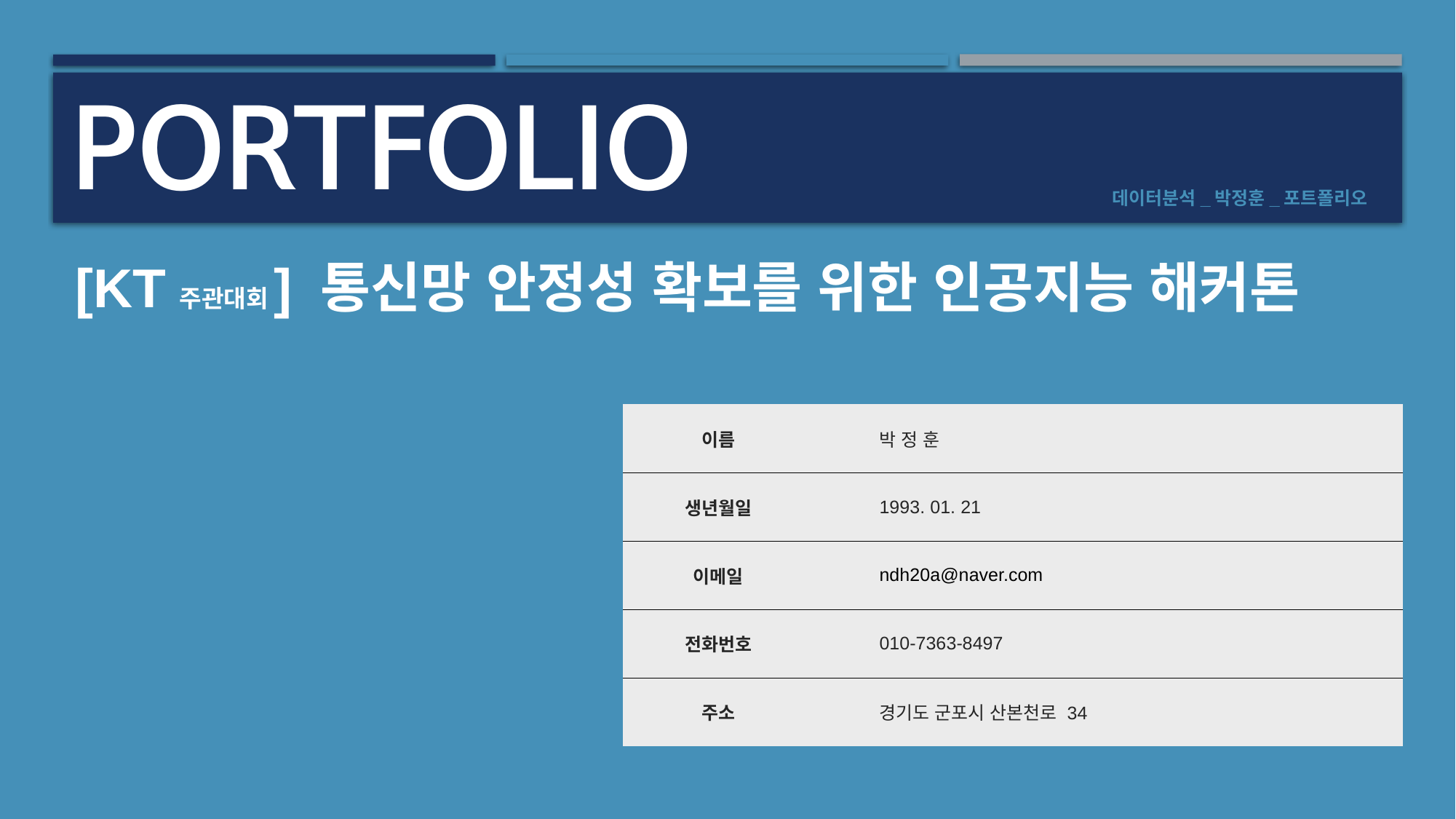

PORTFOLIO
데이터분석_박정훈_포트폴리오
[KT주관대회] 통신망 안정성 확보를 위한 인공지능 해커톤
| 이름 | 박 정 훈 |
| --- | --- |
| 생년월일 | 1993. 01. 21 |
| 이메일 | ndh20a@naver.com |
| 전화번호 | 010-7363-8497 |
| 주소 | 경기도 군포시 산본천로 34 |